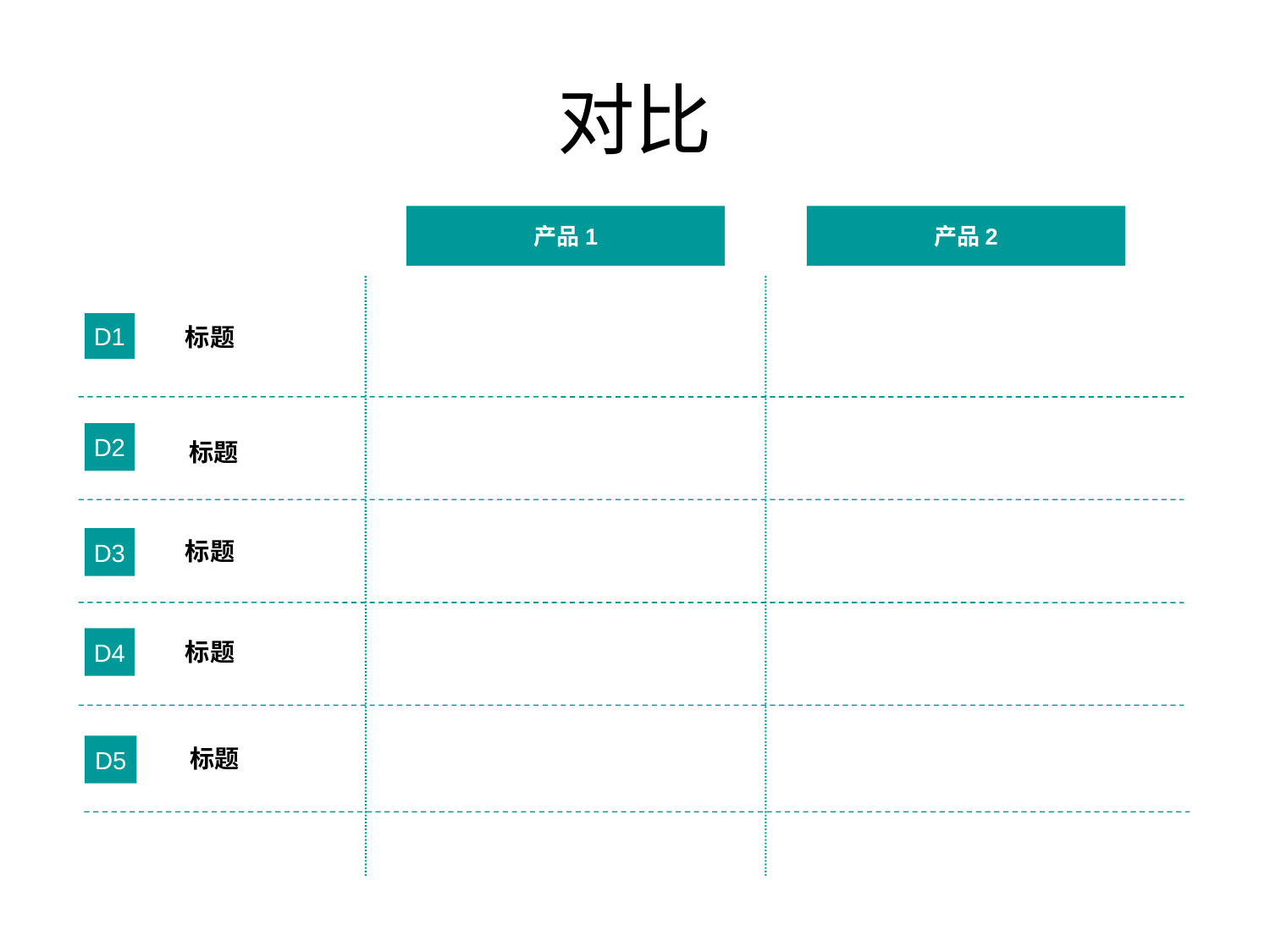

# 对比
产品1
产品2
D1
标题

D2
标题

D3
标题

D4
标题

D5
标题